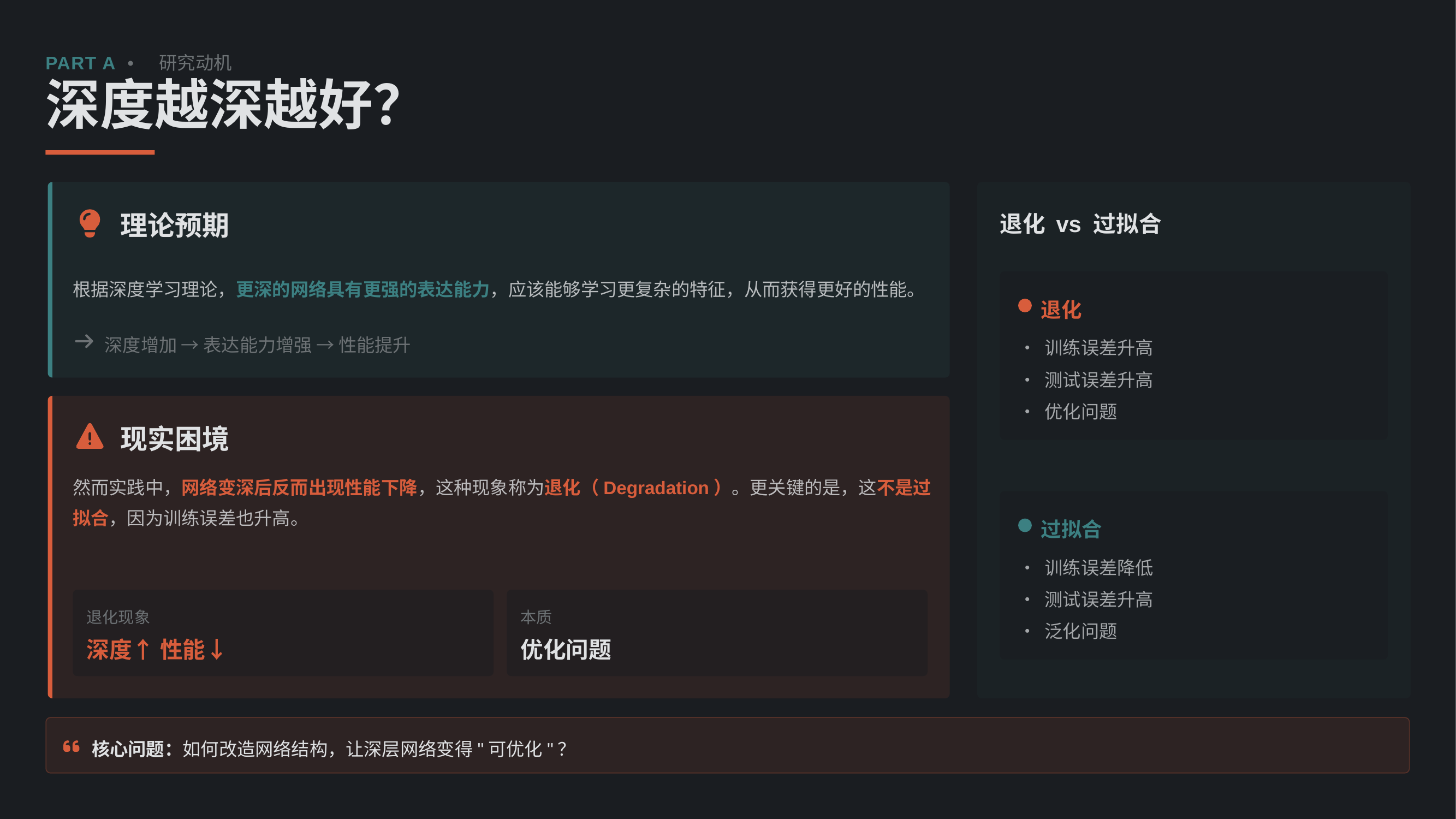

PART A
•
研究动机
深度越深越好？

理论预期
退化 vs 过拟合

根据深度学习理论，更深的网络具有更强的表达能力，应该能够学习更复杂的特征，从而获得更好的性能。

退化

深度增加 → 表达能力增强 → 性能提升
• 训练误差升高

• 测试误差升高
• 优化问题

现实困境

然而实践中，网络变深后反而出现性能下降，这种现象称为退化（Degradation）。更关键的是，这不是过拟合，因为训练误差也升高。

过拟合

• 训练误差降低
• 测试误差升高

退化现象
本质
• 泛化问题
深度↑ 性能↓
优化问题

核心问题：如何改造网络结构，让深层网络变得"可优化"？